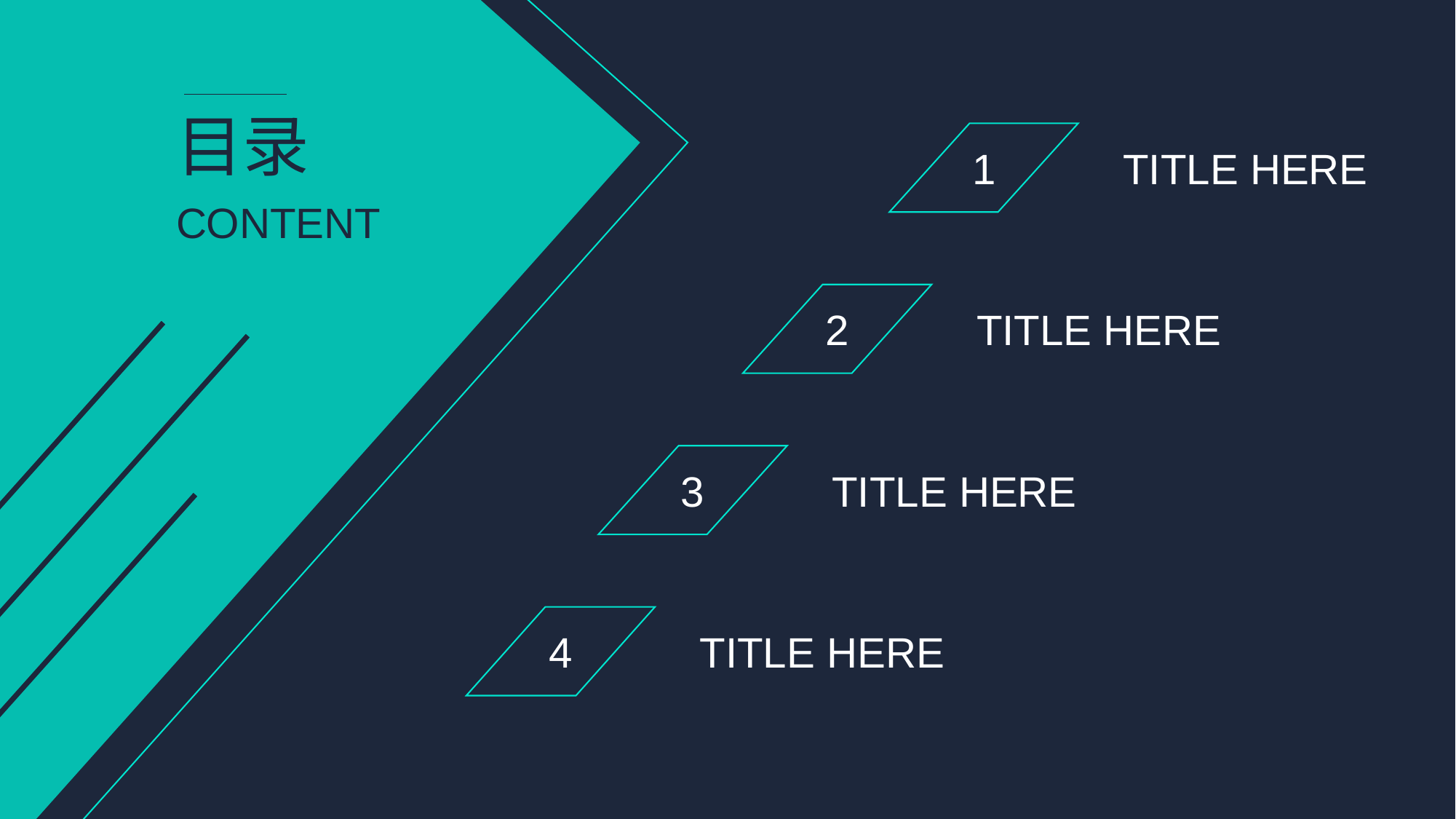

目录

1
TITLE HERE
CONTENT

2
TITLE HERE

3
TITLE HERE

4
TITLE HERE